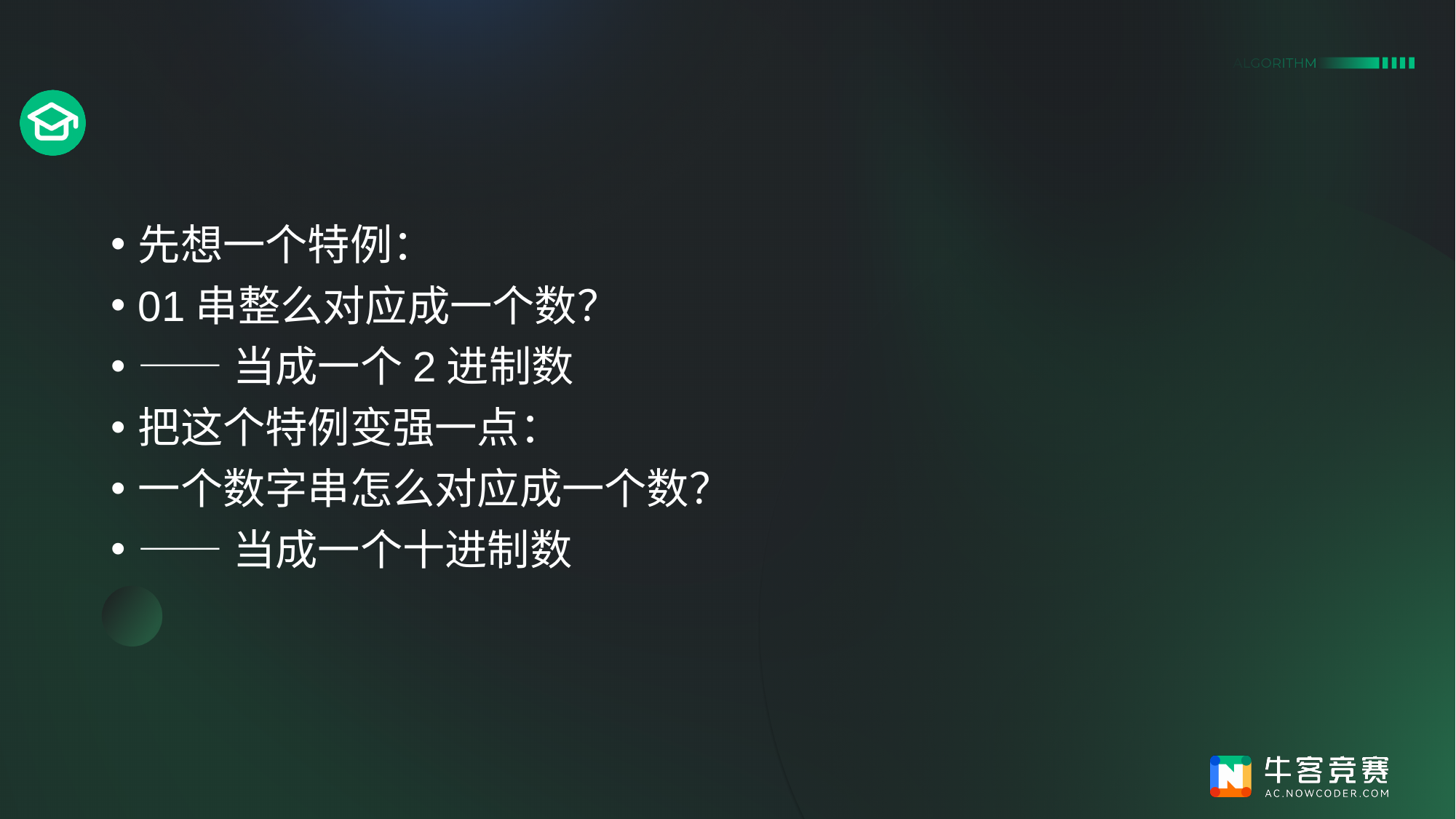

#
先想一个特例：
01串整么对应成一个数？
——当成一个2进制数
把这个特例变强一点：
一个数字串怎么对应成一个数？
——当成一个十进制数